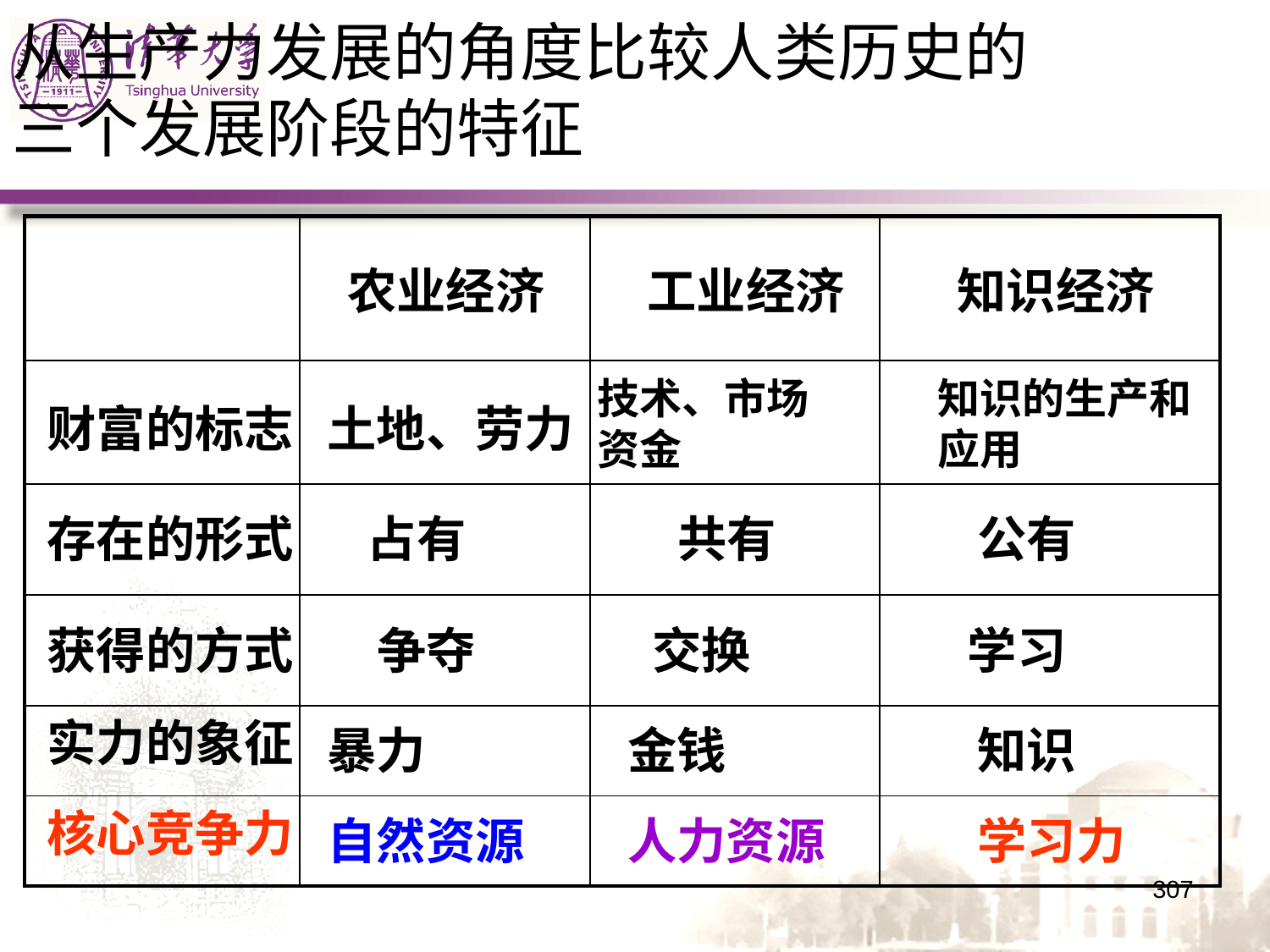

从生产力发展的角度比较人类历史的
三个发展阶段的特征
|  |  |  |  |
| --- | --- | --- | --- |
|  |  |  |  |
|  |  |  |  |
|  |  |  |  |
|  |  |  |  |
|  |  |  |  |
农业经济
工业经济
知识经济
知识的生产和应用
技术、市场
资金
财富的标志
土地、劳力
存在的形式
占有
共有
公有
获得的方式
争夺
交换
学习
实力的象征
暴力
金钱
知识
核心竞争力
自然资源
人力资源
学习力
307